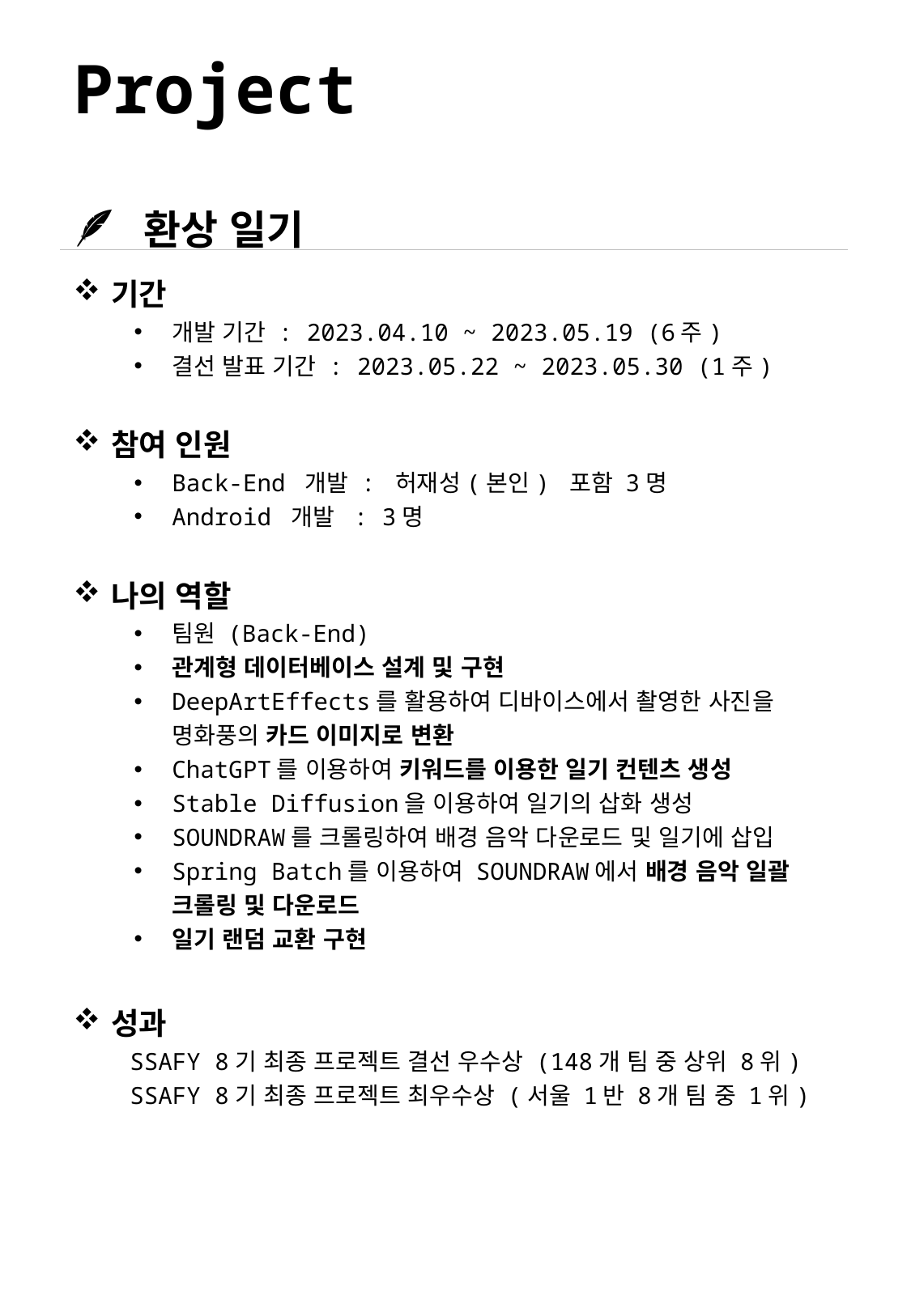

# Project
🪶 환상 일기
기간
개발 기간 : 2023.04.10 ~ 2023.05.19 (6주)
결선 발표 기간 : 2023.05.22 ~ 2023.05.30 (1주)

참여 인원
Back-End 개발 : 허재성(본인) 포함 3명
Android 개발  : 3명

나의 역할
팀원 (Back-End)
관계형 데이터베이스 설계 및 구현
DeepArtEffects를 활용하여 디바이스에서 촬영한 사진을 명화풍의 카드 이미지로 변환
ChatGPT를 이용하여 키워드를 이용한 일기 컨텐츠 생성
Stable Diffusion을 이용하여 일기의 삽화 생성
SOUNDRAW를 크롤링하여 배경 음악 다운로드 및 일기에 삽입
Spring Batch를 이용하여 SOUNDRAW에서 배경 음악 일괄 크롤링 및 다운로드
일기 랜덤 교환 구현

성과
    SSAFY 8기 최종 프로젝트 결선 우수상 (148개 팀 중 상위 8위)
    SSAFY 8기 최종 프로젝트 최우수상 (서울 1반 8개 팀 중 1위)